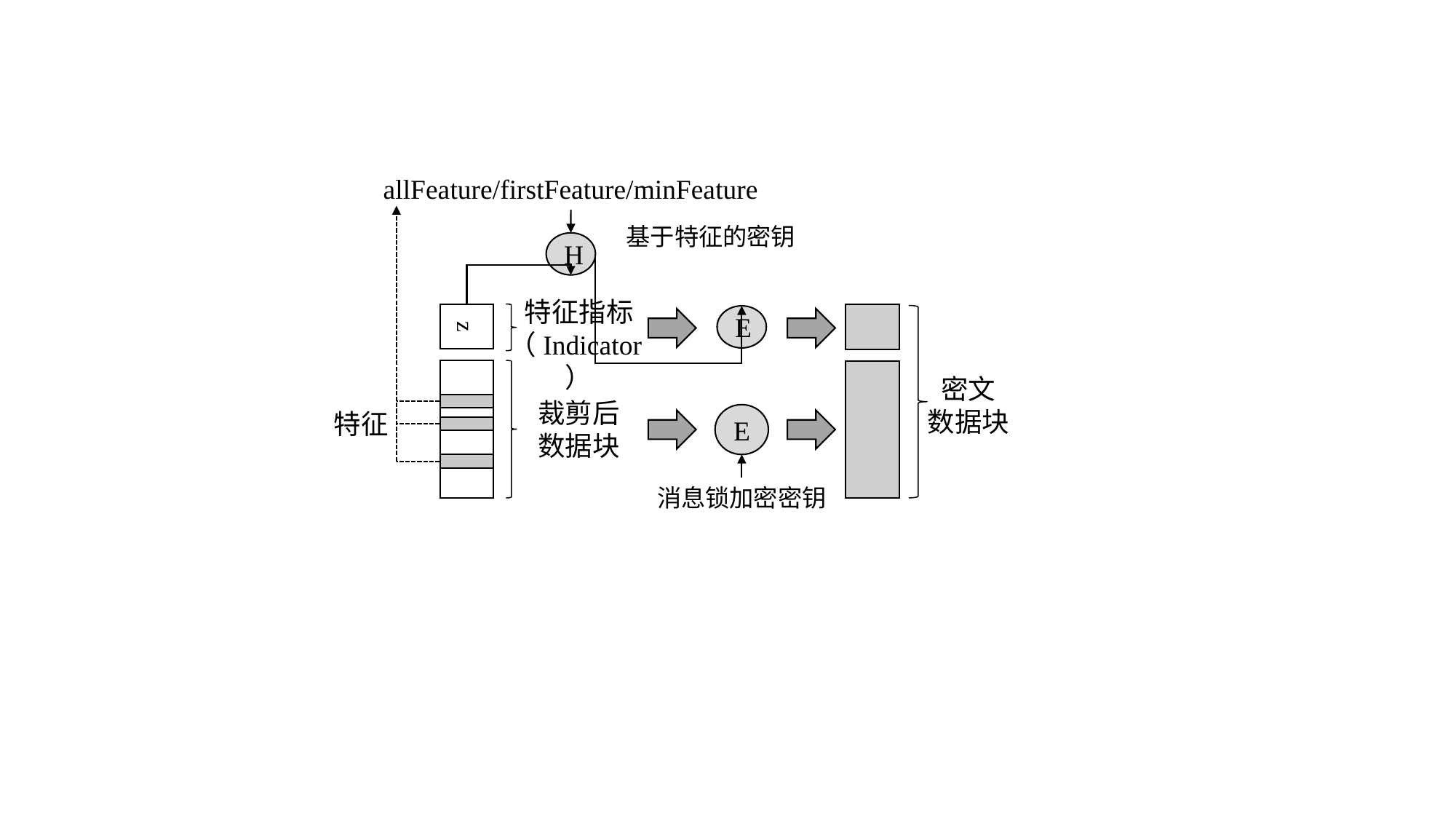

allFeature/firstFeature/minFeature
基于特征的密钥
H
特征指标
（Indicator）
z

E

密文
数据块

裁剪后数据块

特征

E

消息锁加密密钥